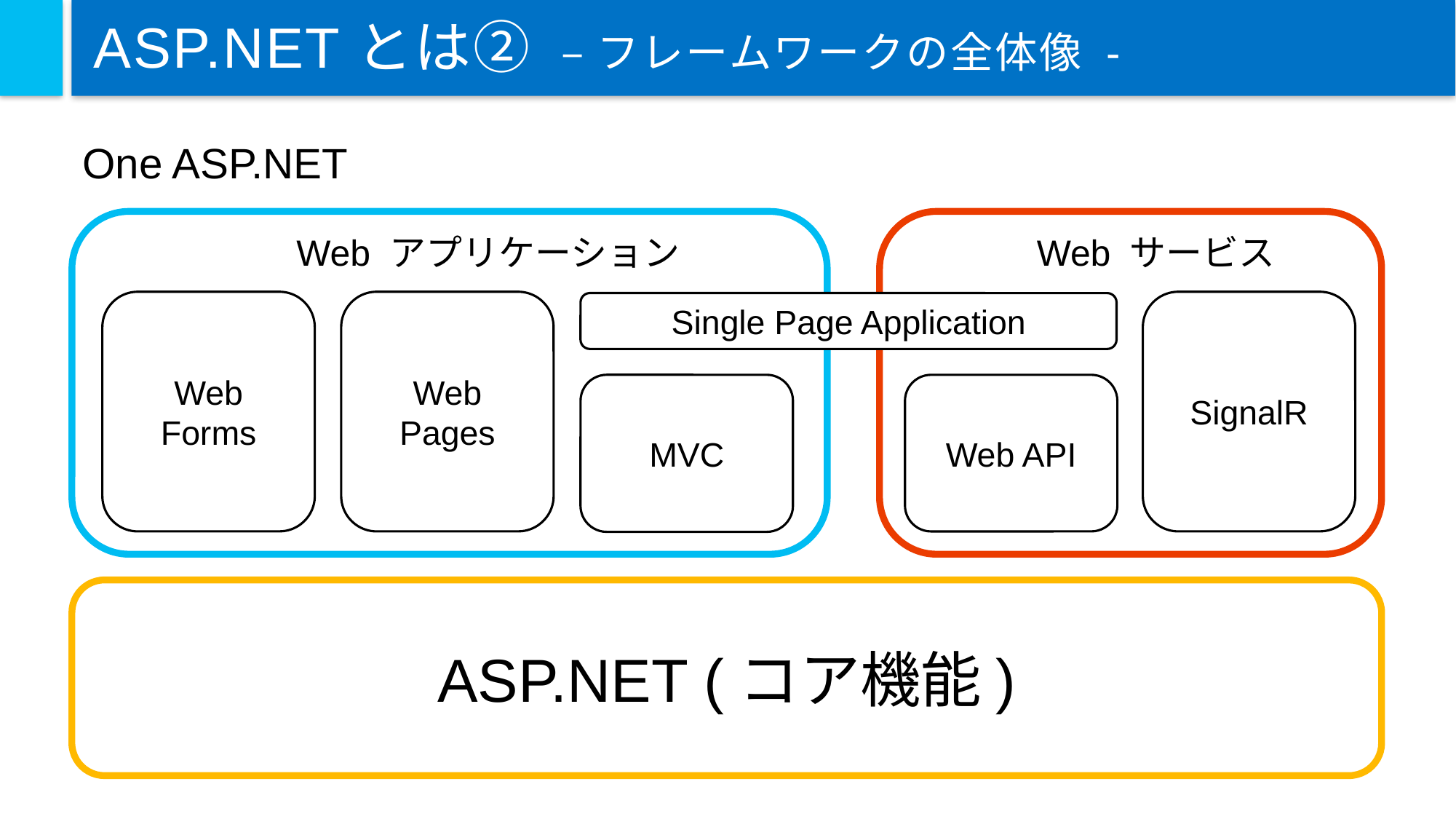

# ASP.NETとは②  – フレームワークの全体像 -
One ASP.NET

Web アプリケーション
Web サービス
Web
Forms
Web Pages
SignalR
Single Page Application
Web API
MVC
ASP.NET (コア機能)